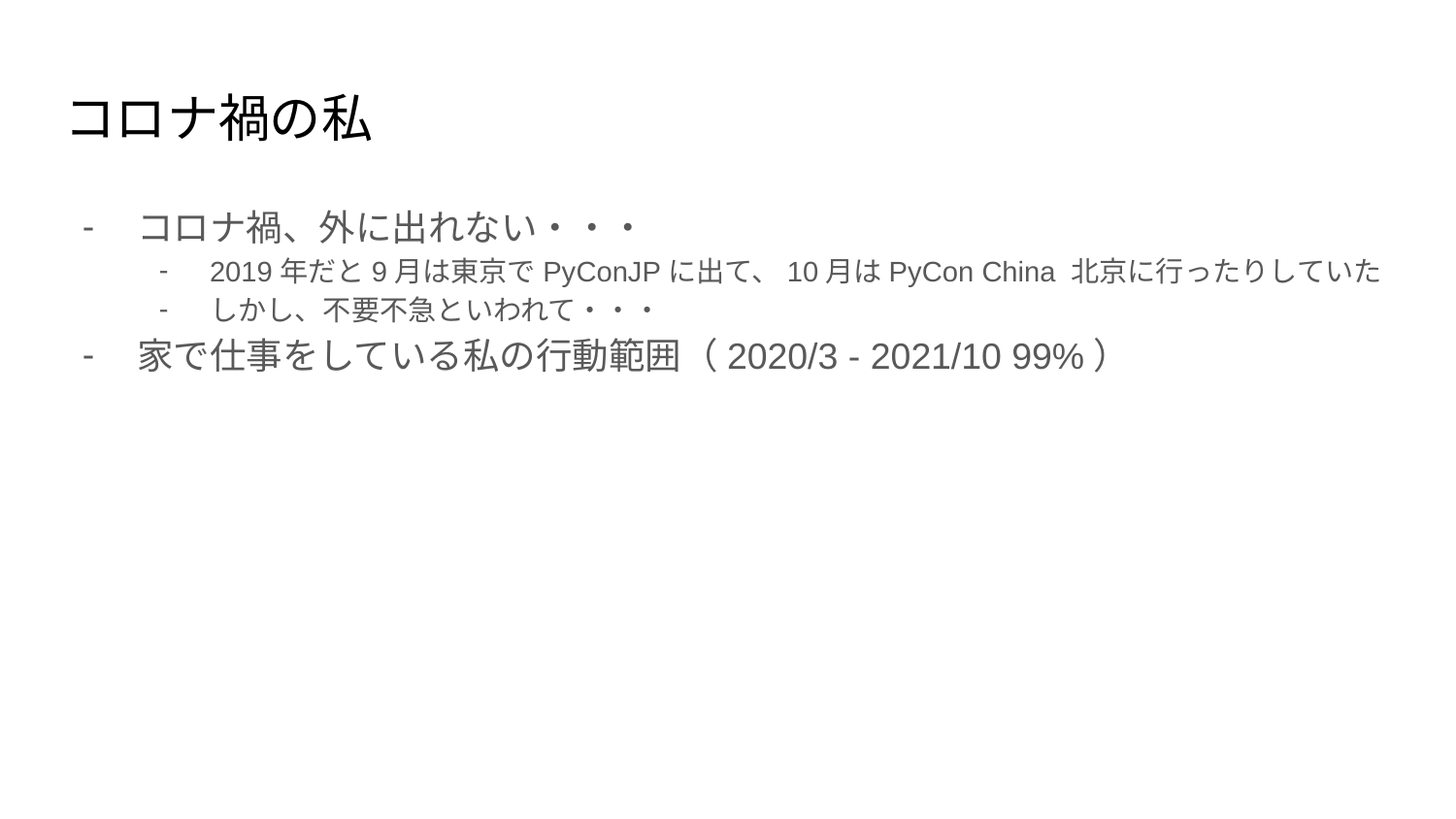

# コロナ禍の私
コロナ禍、外に出れない・・・
2019年だと9月は東京でPyConJPに出て、10月はPyCon China 北京に行ったりしていた
しかし、不要不急といわれて・・・
家で仕事をしている私の行動範囲（2020/3 - 2021/10 99%）